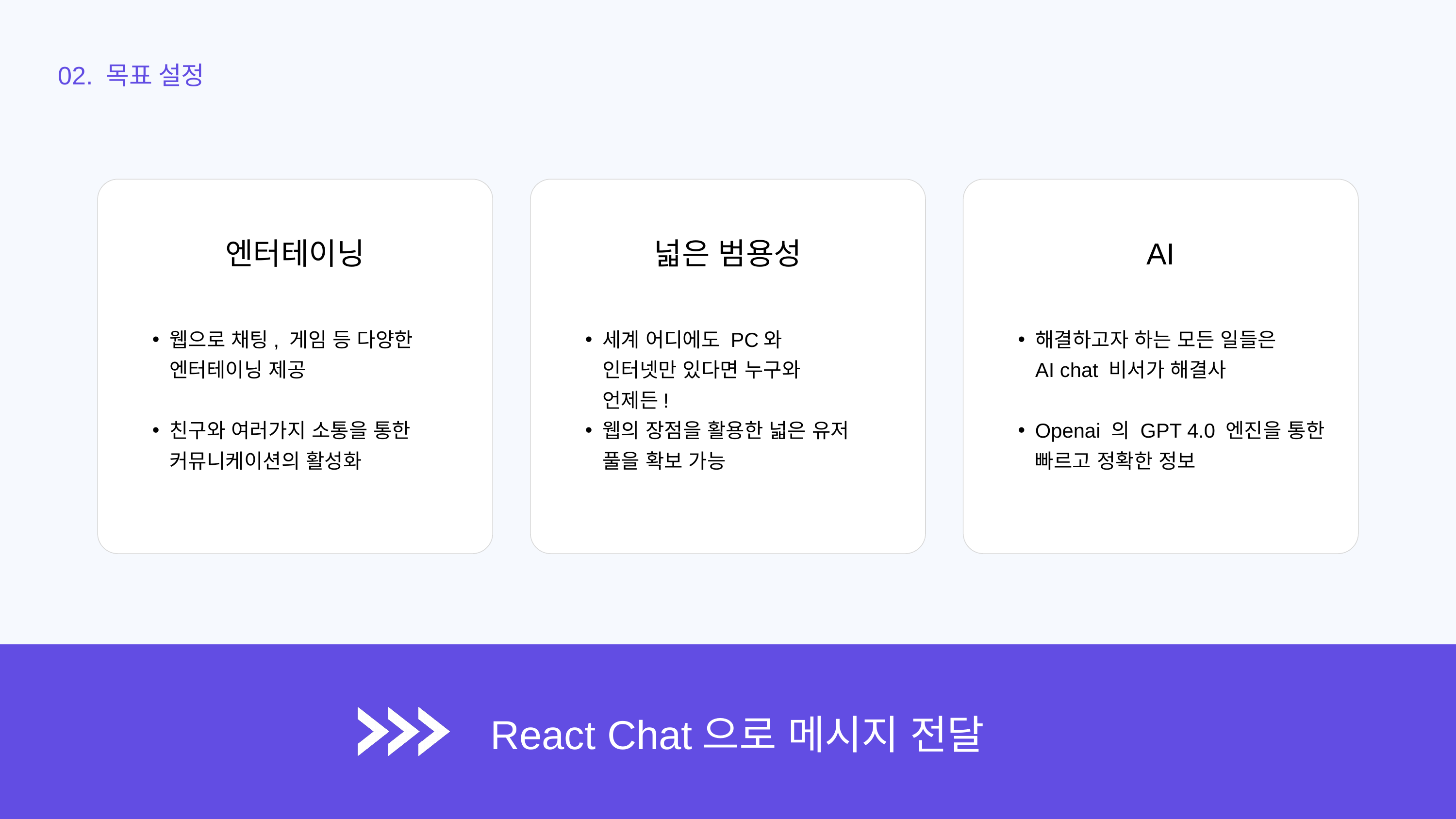

02. 목표 설정

엔터테이닝
넓은 범용성
AI
웹으로 채팅, 게임 등 다양한 엔터테이닝 제공
세계 어디에도 PC와 인터넷만 있다면 누구와 언제든!
해결하고자 하는 모든 일들은 AI chat 비서가 해결사
친구와 여러가지 소통을 통한 커뮤니케이션의 활성화
웹의 장점을 활용한 넓은 유저 풀을 확보 가능
Openai 의 GPT 4.0 엔진을 통한 빠르고 정확한 정보

React Chat으로 메시지 전달